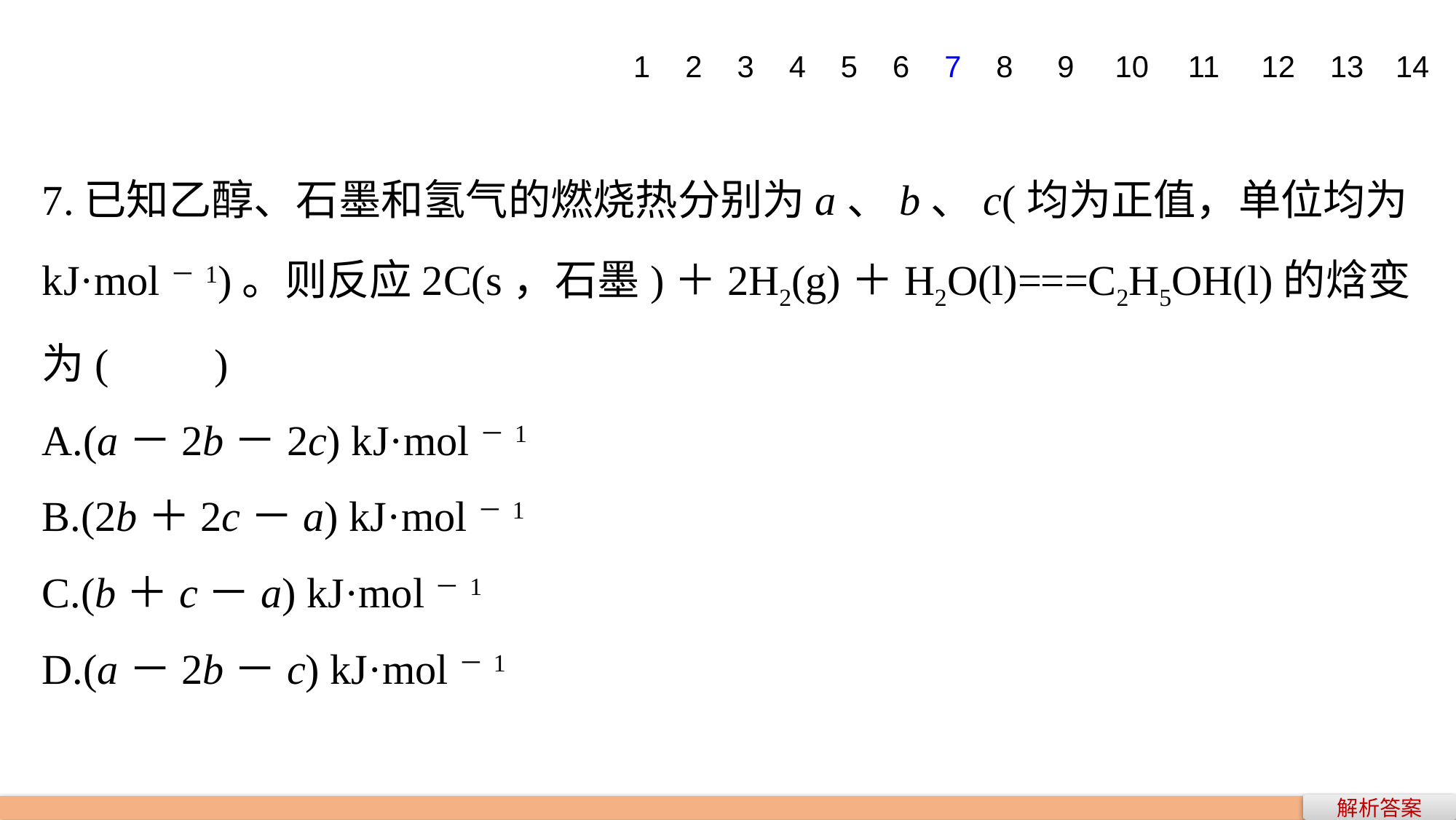

1
2
3
4
5
6
7
8
9
10
11
12
13
14
7.已知乙醇、石墨和氢气的燃烧热分别为a、b、c(均为正值，单位均为kJ·mol－1)。则反应2C(s，石墨)＋2H2(g)＋H2O(l)===C2H5OH(l)的焓变为(　　)
A.(a－2b－2c) kJ·mol－1
B.(2b＋2c－a) kJ·mol－1
C.(b＋c－a) kJ·mol－1
D.(a－2b－c) kJ·mol－1
解析答案